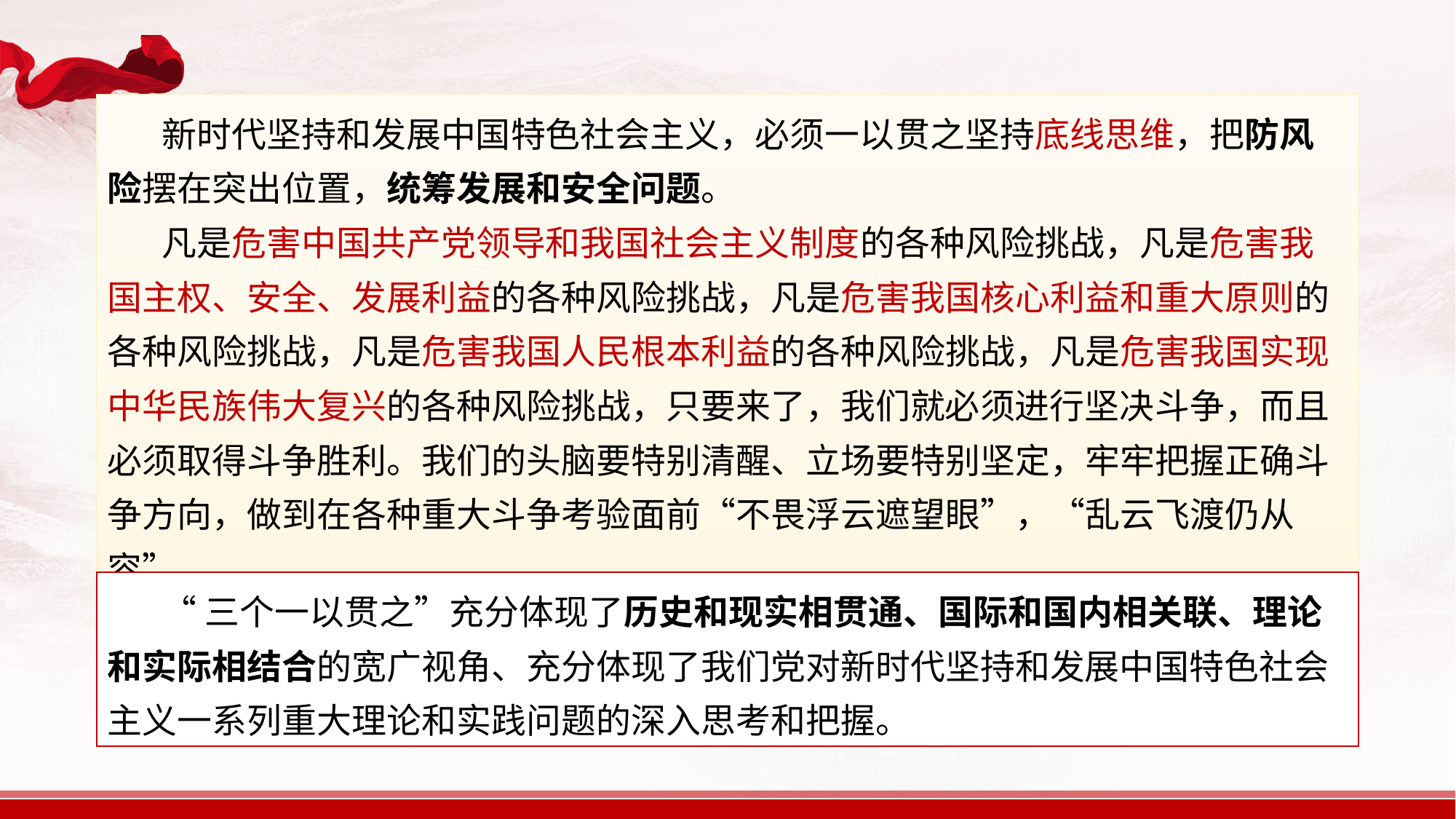

新时代坚持和发展中国特色社会主义，必须一以贯之坚持底线思维，把防风险摆在突出位置，统筹发展和安全问题。
凡是危害中国共产党领导和我国社会主义制度的各种风险挑战，凡是危害我国主权、安全、发展利益的各种风险挑战，凡是危害我国核心利益和重大原则的各种风险挑战，凡是危害我国人民根本利益的各种风险挑战，凡是危害我国实现中华民族伟大复兴的各种风险挑战，只要来了，我们就必须进行坚决斗争，而且必须取得斗争胜利。我们的头脑要特别清醒、立场要特别坚定，牢牢把握正确斗争方向，做到在各种重大斗争考验面前“不畏浮云遮望眼”，“乱云飞渡仍从容”。
“三个一以贯之”充分体现了历史和现实相贯通、国际和国内相关联、理论和实际相结合的宽广视角、充分体现了我们党对新时代坚持和发展中国特色社会主义一系列重大理论和实践问题的深入思考和把握。